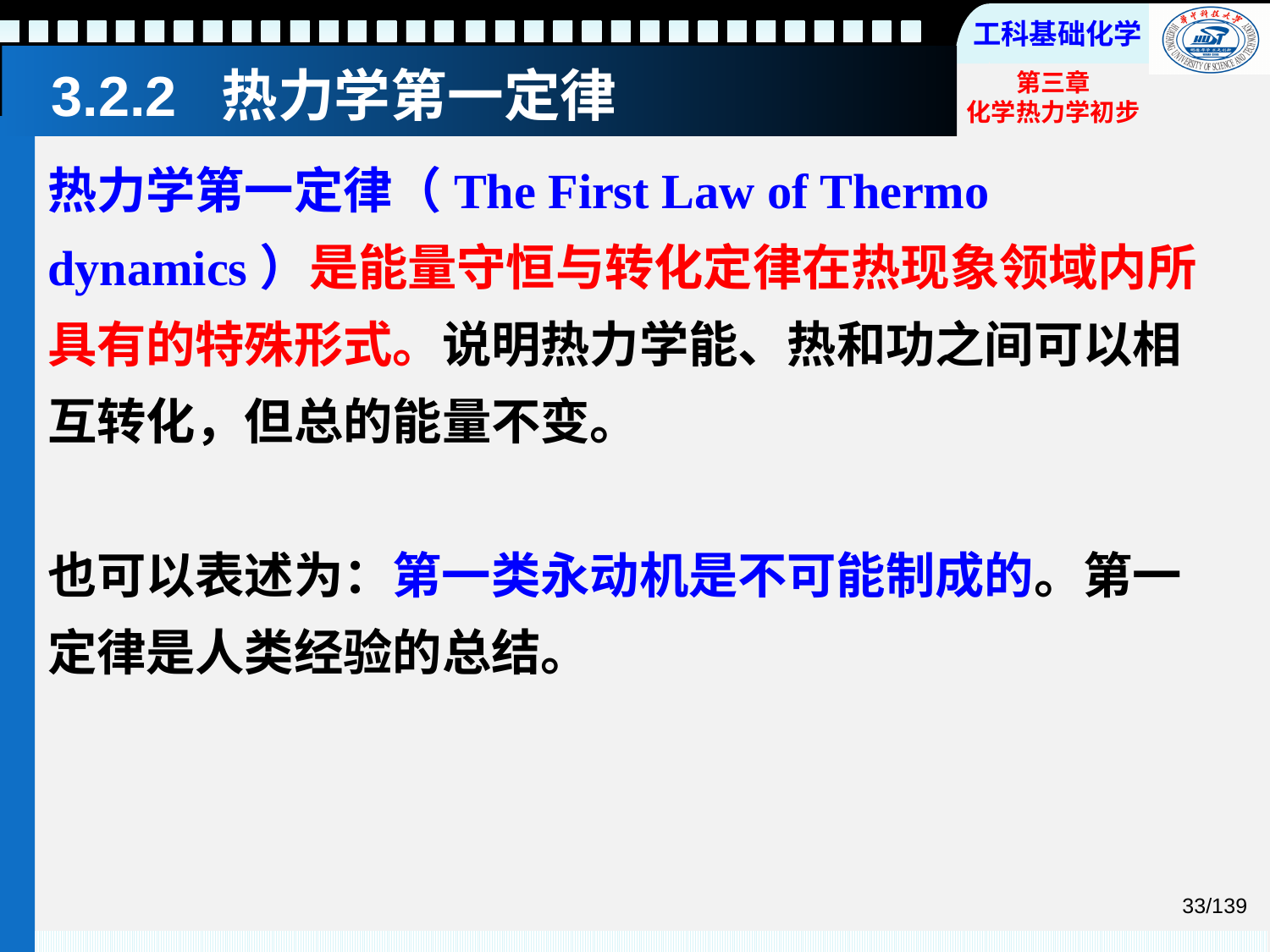

# 3.2.2  热力学第一定律
热力学第一定律（The First Law of Thermo dynamics）是能量守恒与转化定律在热现象领域内所具有的特殊形式。说明热力学能、热和功之间可以相互转化，但总的能量不变。

也可以表述为：第一类永动机是不可能制成的。第一定律是人类经验的总结。